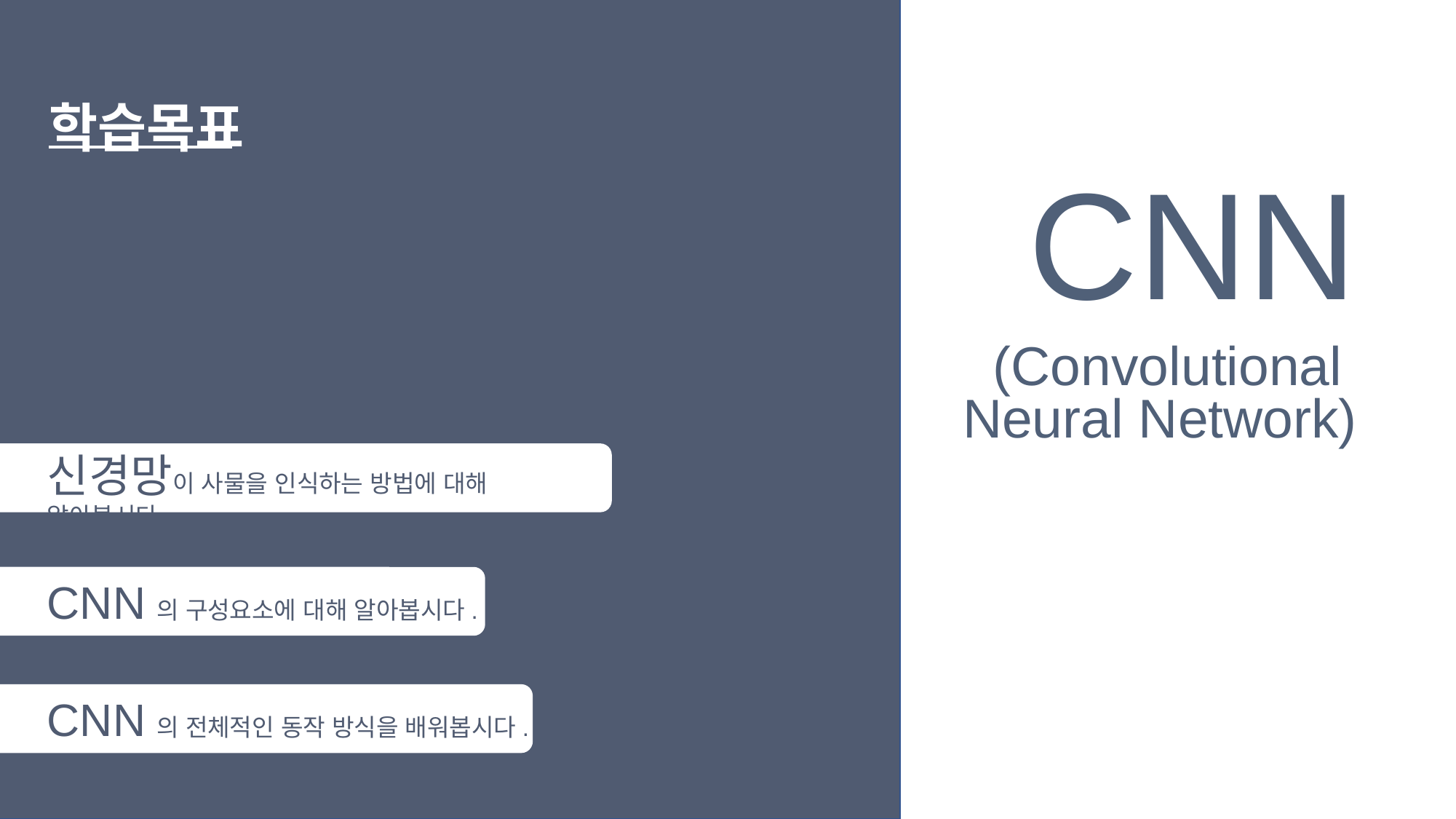

학습목표
CNN
(Convolutional
Neural Network)
신경망이 사물을 인식하는 방법에 대해 알아봅시다.

CNN의 구성요소에 대해 알아봅시다.

CNN의 전체적인 동작 방식을 배워봅시다.